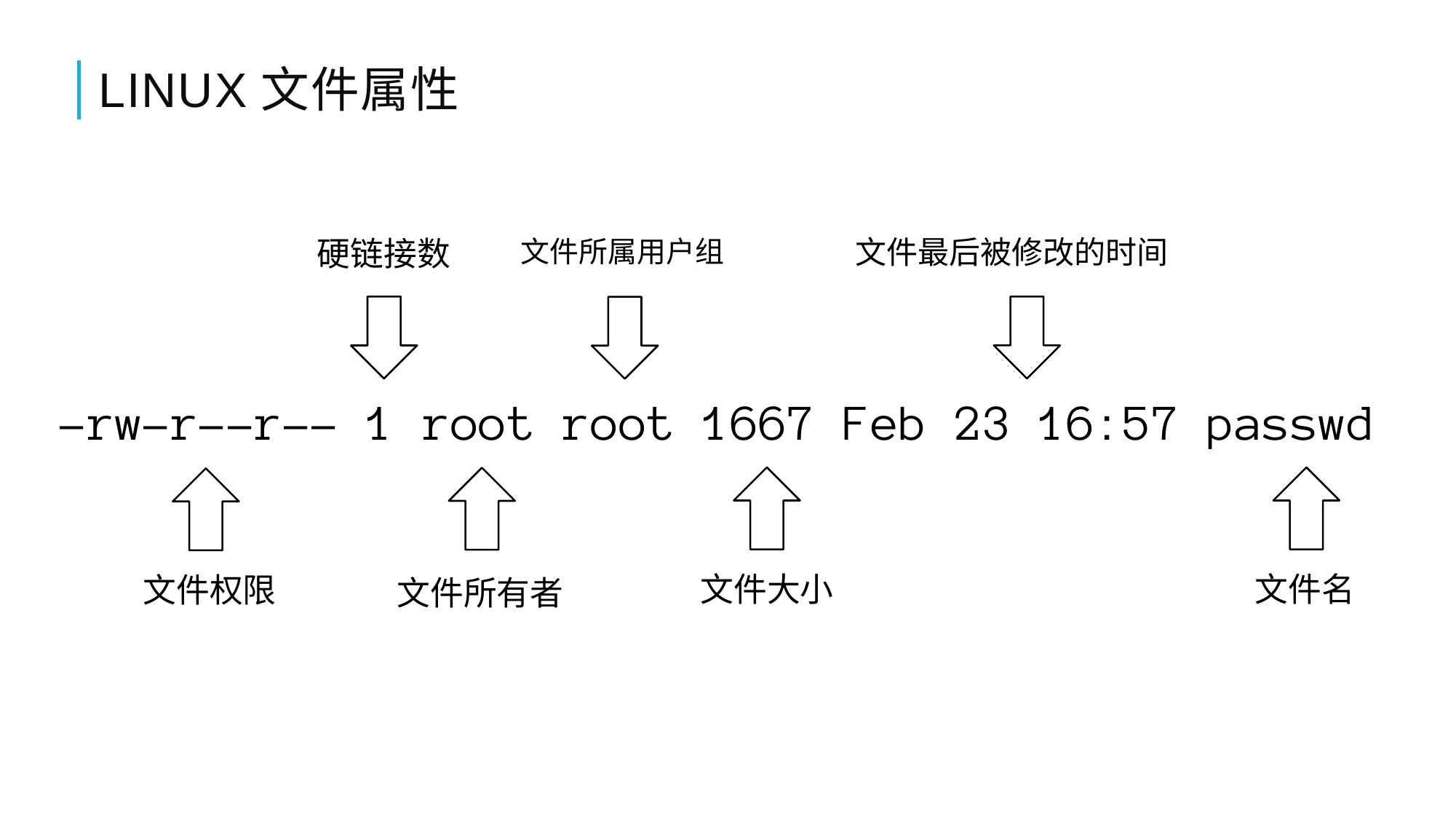

# Linux文件属性
硬链接数
文件所属用户组
文件最后被修改的时间

-rw-r--r-- 1 root root 1667 Feb 23 16:57 passwd

文件大小
文件名
文件权限
文件所有者